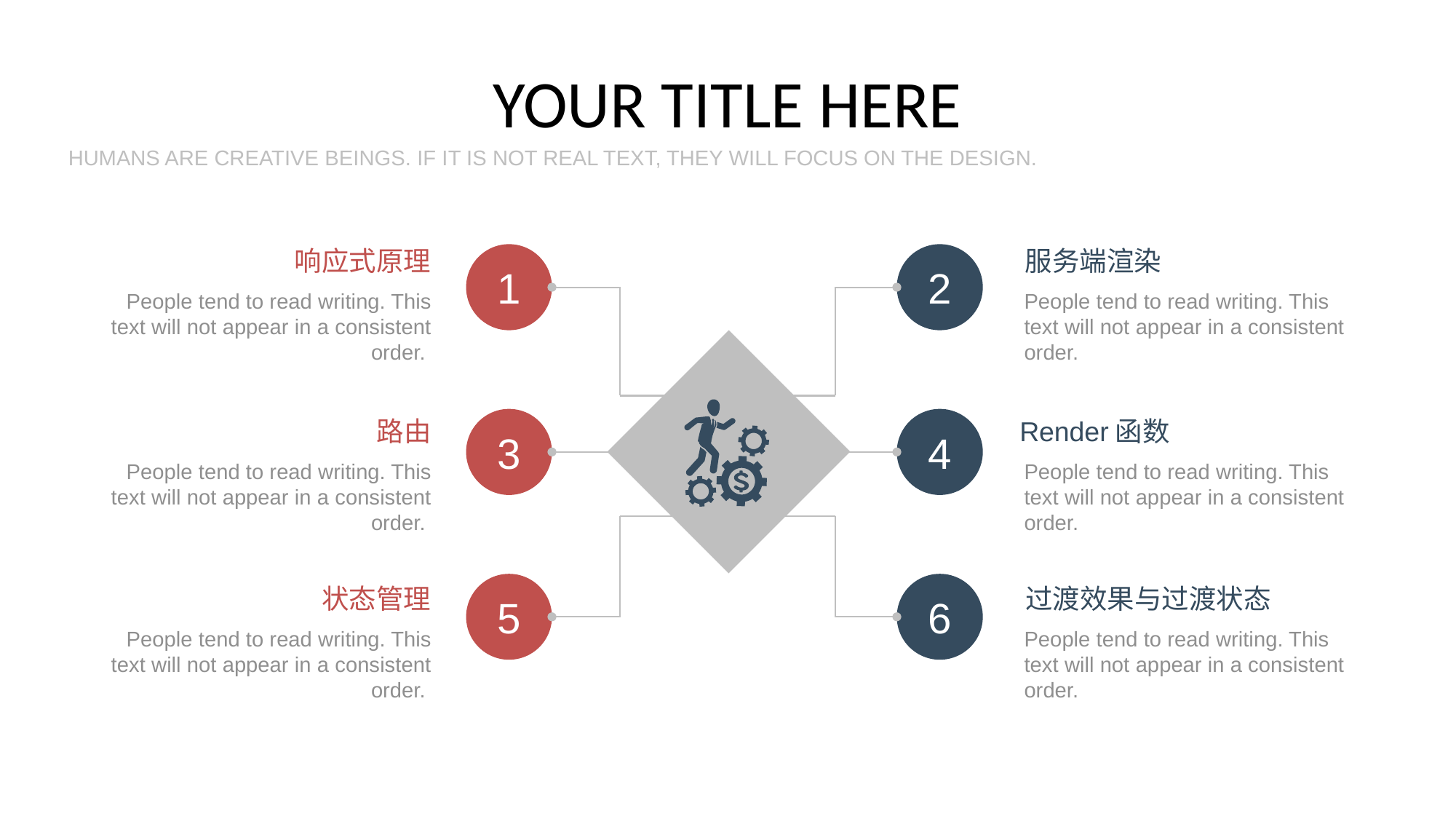

YOUR TITLE HERE
HUMANS ARE CREATIVE BEINGS. IF IT IS NOT REAL TEXT, THEY WILL FOCUS ON THE DESIGN.
响应式原理
服务端渲染
1
2
People tend to read writing. This text will not appear in a consistent order.
People tend to read writing. This text will not appear in a consistent order.

路由
3
4
Render函数
People tend to read writing. This text will not appear in a consistent order.
People tend to read writing. This text will not appear in a consistent order.
5
6
状态管理
过渡效果与过渡状态
People tend to read writing. This text will not appear in a consistent order.
People tend to read writing. This text will not appear in a consistent order.